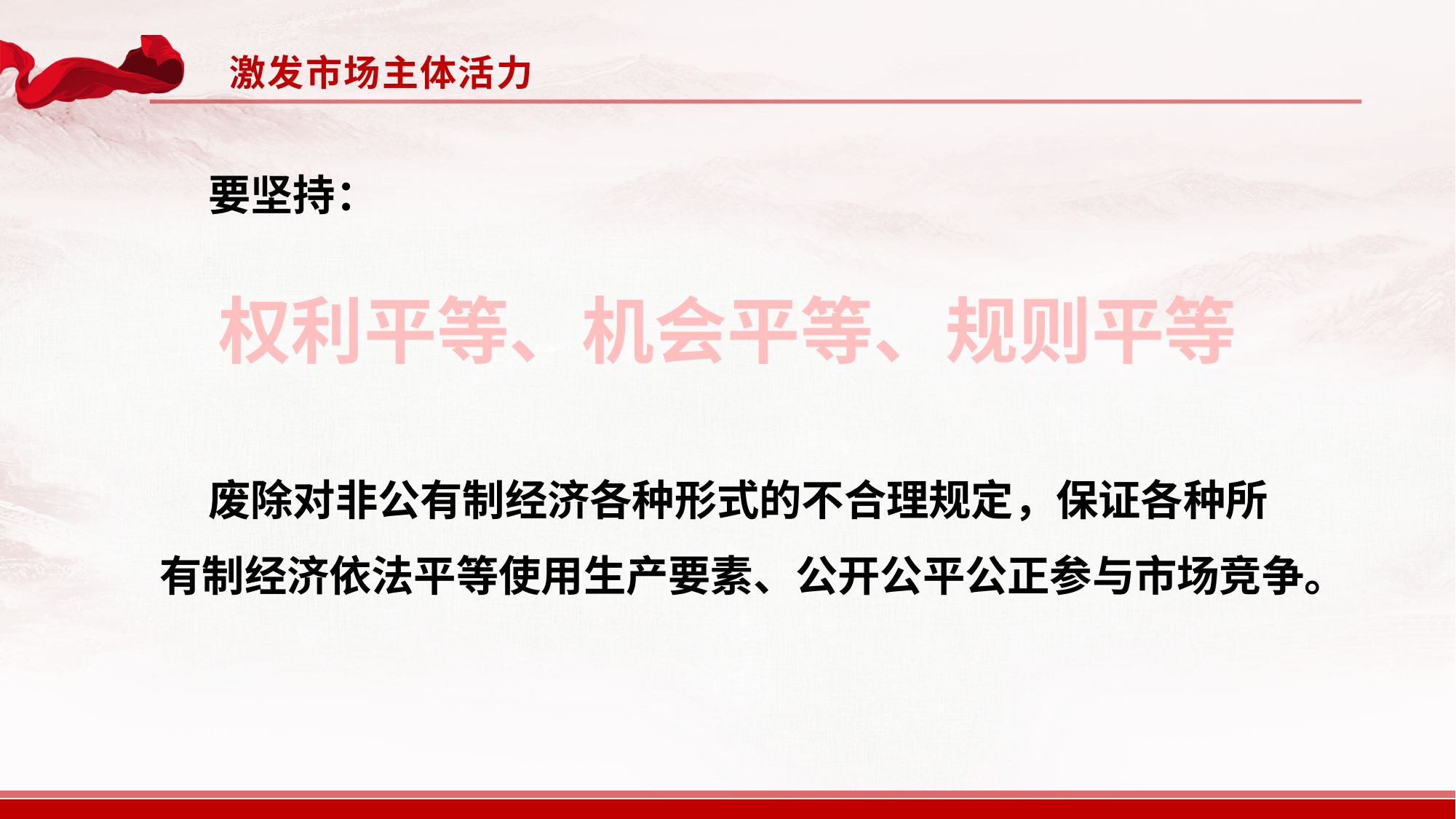

激发市场主体活力
    要坚持：

    废除对非公有制经济各种形式的不合理规定，保证各种所有制经济依法平等使用生产要素、公开公平公正参与市场竞争。
权利平等、机会平等、规则平等